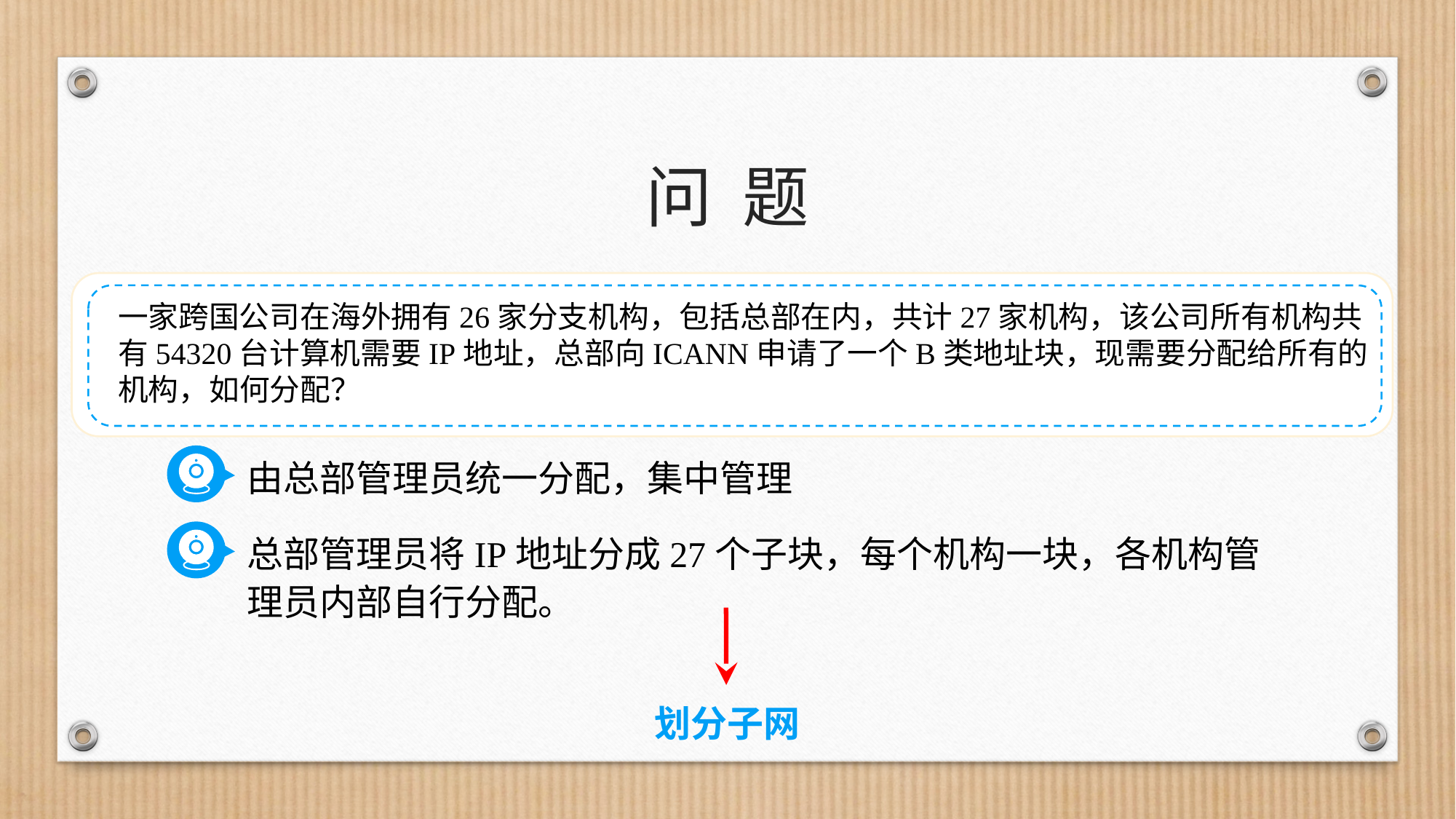

# 问  题

一家跨国公司在海外拥有26家分支机构，包括总部在内，共计27家机构，该公司所有机构共有54320台计算机需要IP地址，总部向ICANN申请了一个B类地址块，现需要分配给所有的机构，如何分配？

由总部管理员统一分配，集中管理

总部管理员将IP地址分成27个子块，每个机构一块，各机构管理员内部自行分配。

划分子网